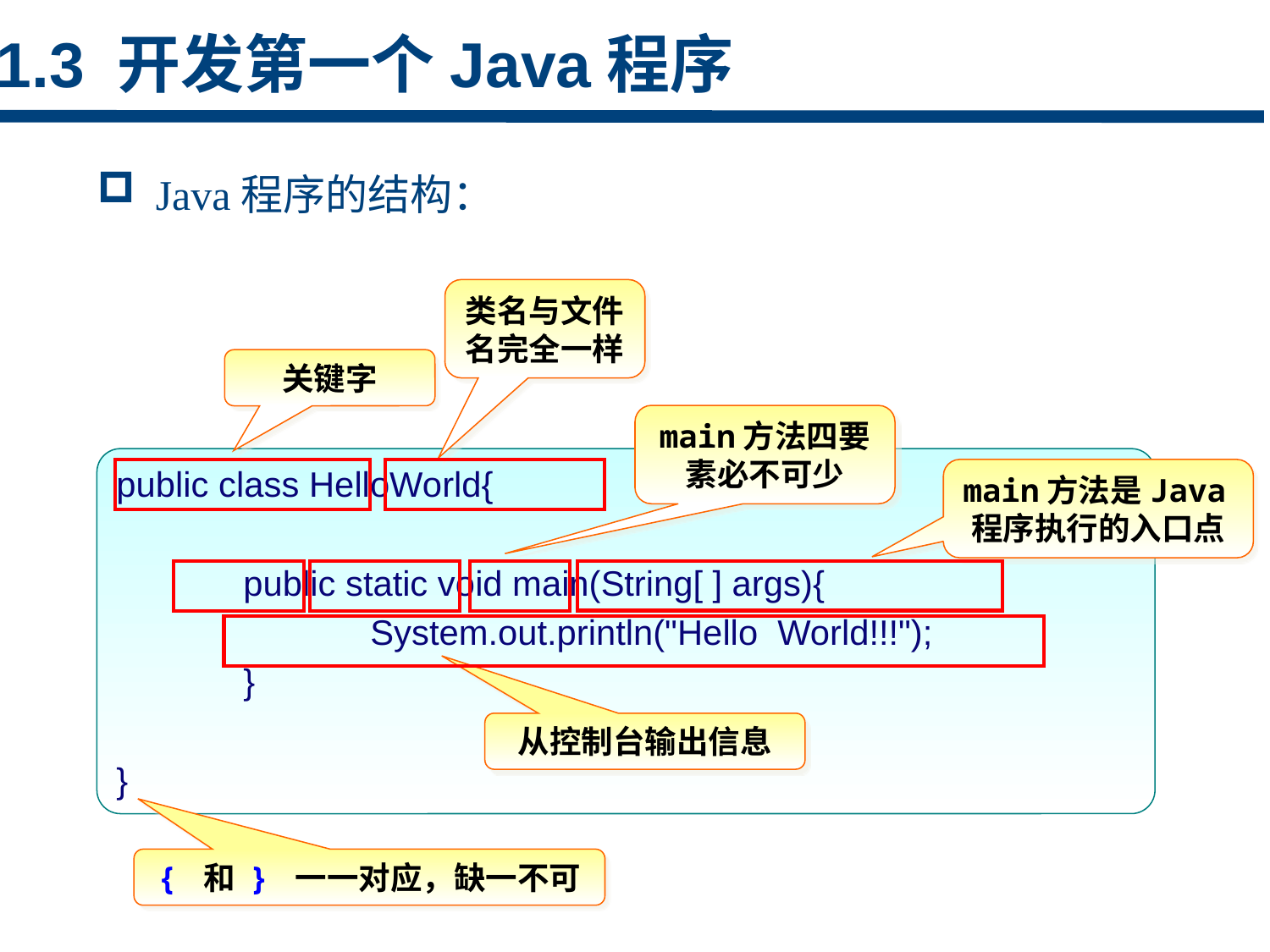

1.3 开发第一个Java程序
 Java程序的结构：
点击添加文本
类名与文件名完全一样
关键字
main方法四要素必不可少
点击添加文本
public class HelloWorld{

	public static void main(String[ ] args){
		System.out.println("Hello  World!!!");
	}

}
main方法是Java程序执行的入口点

点击添加文本

从控制台输出信息
点击添加文本
{ 和 } 一一对应，缺一不可